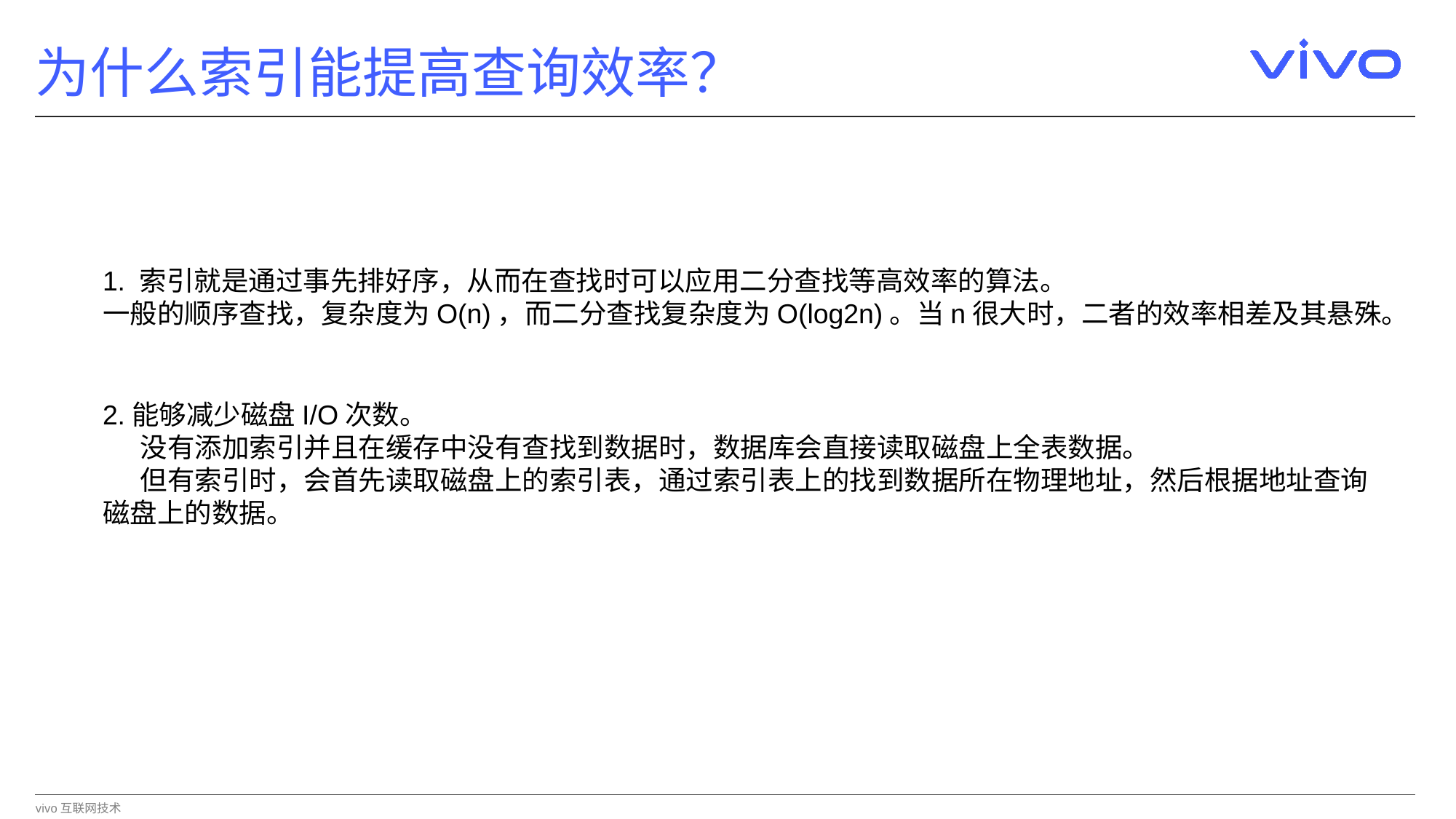

为什么索引能提高查询效率？
1. 索引就是通过事先排好序，从而在查找时可以应用二分查找等高效率的算法。
一般的顺序查找，复杂度为O(n)，而二分查找复杂度为O(log2n)。当n很大时，二者的效率相差及其悬殊。
2.能够减少磁盘I/O次数。
     没有添加索引并且在缓存中没有查找到数据时，数据库会直接读取磁盘上全表数据。
     但有索引时，会首先读取磁盘上的索引表，通过索引表上的找到数据所在物理地址，然后根据地址查询磁盘上的数据。